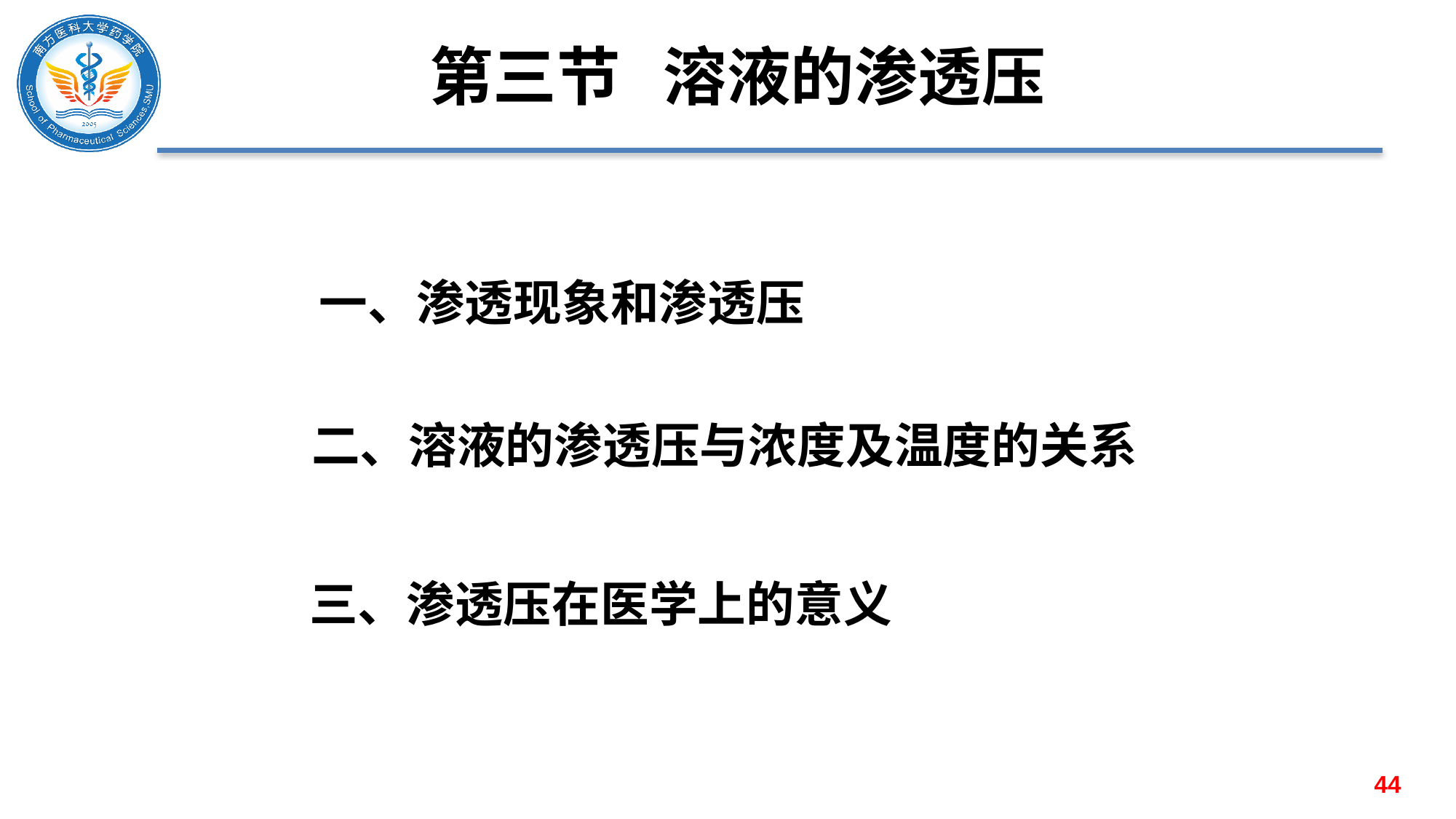

# 第三节   溶液的渗透压
一、渗透现象和渗透压
二、溶液的渗透压与浓度及温度的关系
三、渗透压在医学上的意义
44